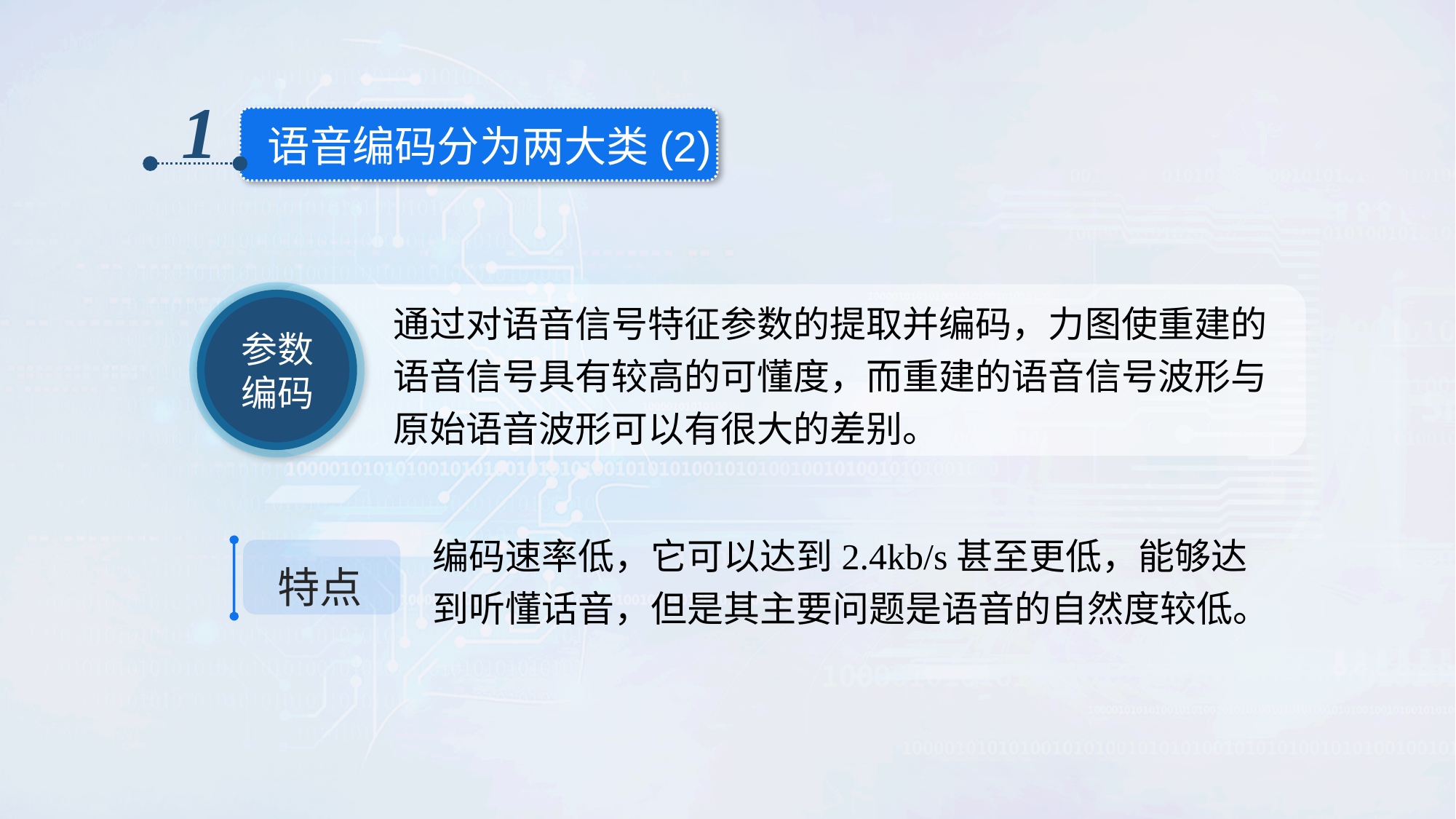

1

语音编码分为两大类(2)

通过对语音信号特征参数的提取并编码，力图使重建的语音信号具有较高的可懂度，而重建的语音信号波形与原始语音波形可以有很大的差别。

参数
编码
编码速率低，它可以达到2.4kb/s甚至更低，能够达到听懂话音，但是其主要问题是语音的自然度较低。
特点